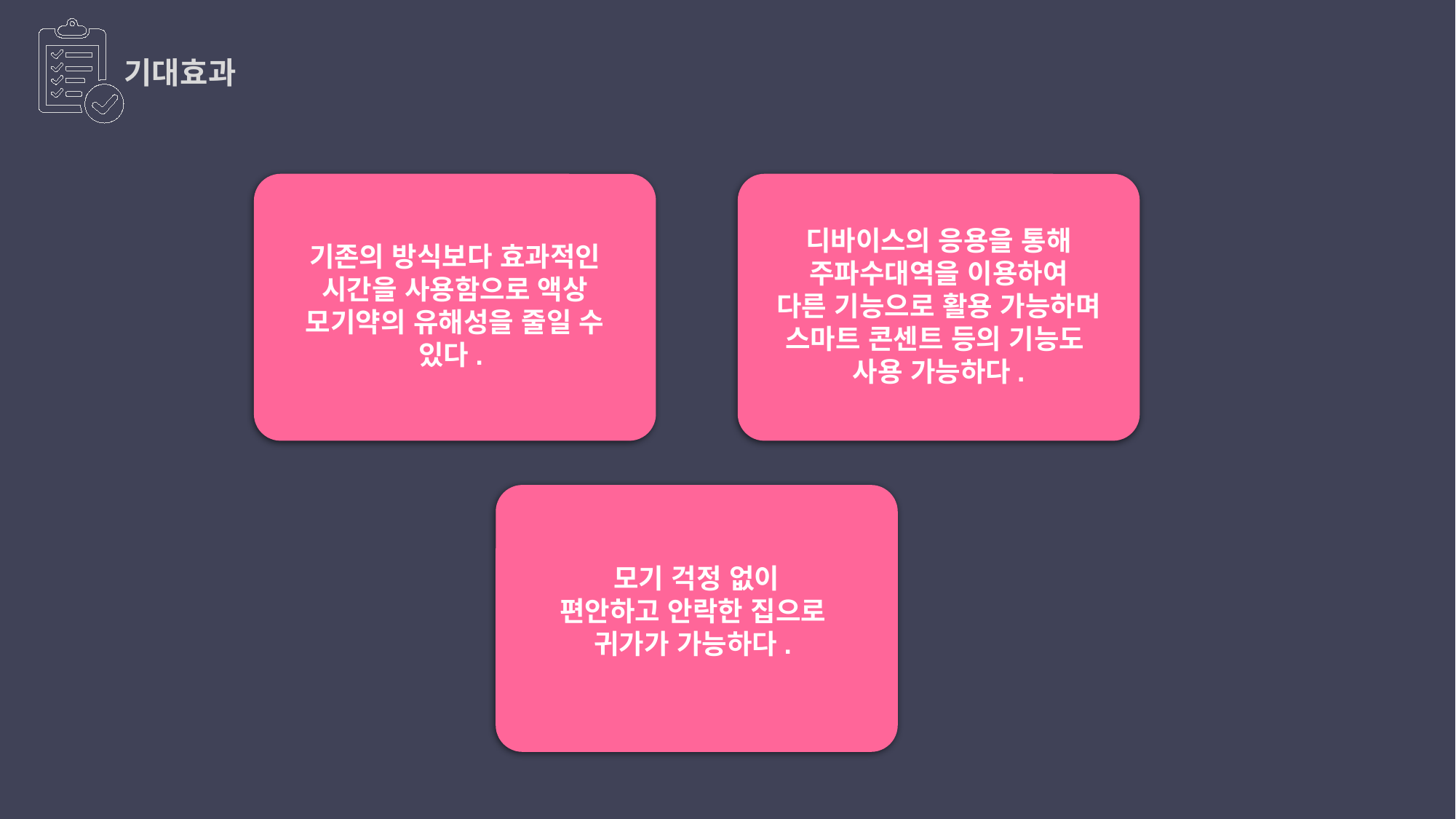

기대효과

디바이스의 응용을 통해
주파수대역을 이용하여
다른 기능으로 활용 가능하며
스마트 콘센트 등의 기능도
사용 가능하다.

기존의 방식보다 효과적인 시간을 사용함으로 액상 모기약의 유해성을 줄일 수 있다.

모기 걱정 없이
편안하고 안락한 집으로
귀가가 가능하다.